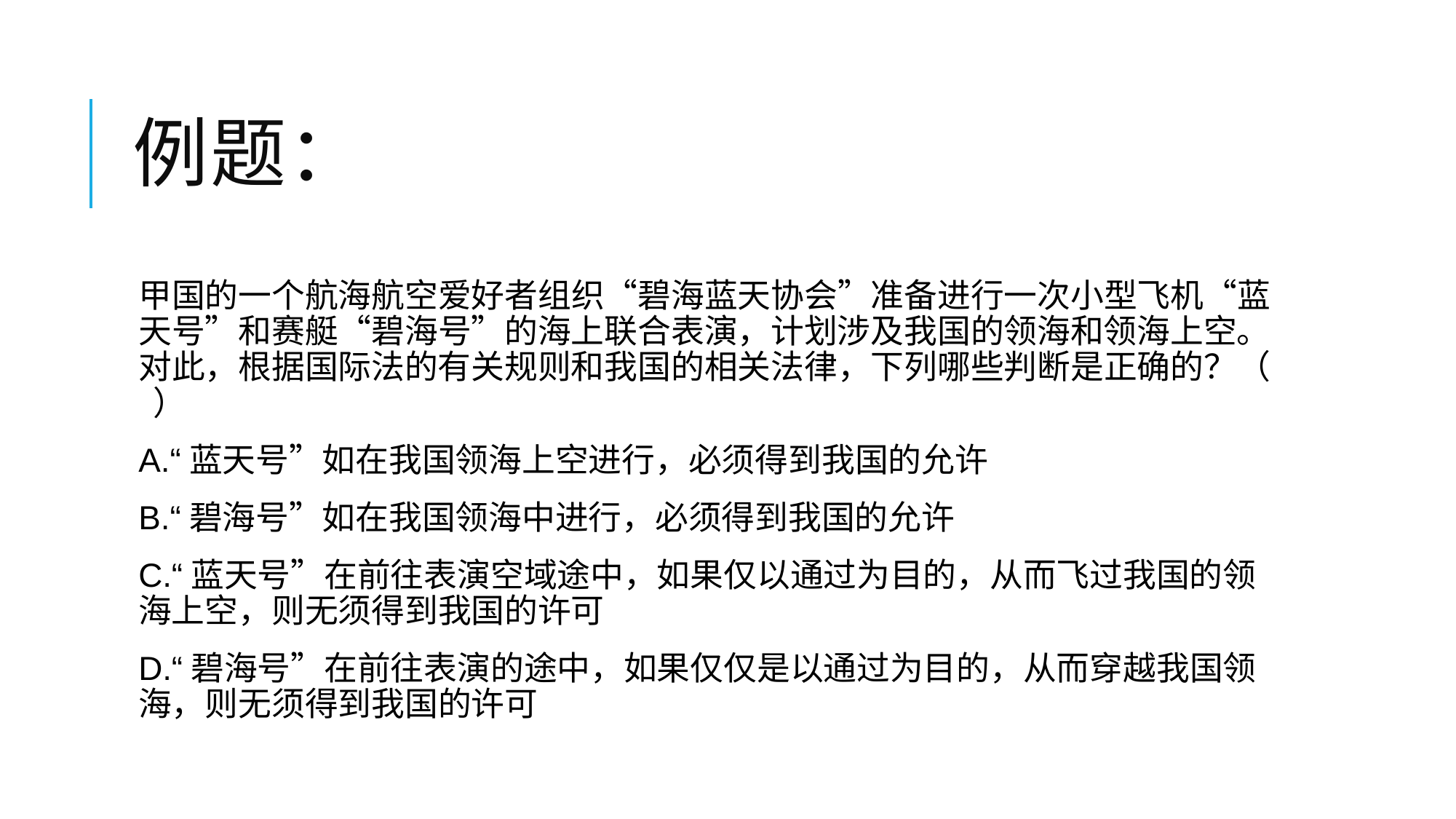

# 例题：
甲国的一个航海航空爱好者组织“碧海蓝天协会”准备进行一次小型飞机“蓝天号”和赛艇“碧海号”的海上联合表演，计划涉及我国的领海和领海上空。对此，根据国际法的有关规则和我国的相关法律，下列哪些判断是正确的？（   ）
A.“蓝天号”如在我国领海上空进行，必须得到我国的允许
B.“碧海号”如在我国领海中进行，必须得到我国的允许
C.“蓝天号”在前往表演空域途中，如果仅以通过为目的，从而飞过我国的领海上空，则无须得到我国的许可
D.“碧海号”在前往表演的途中，如果仅仅是以通过为目的，从而穿越我国领海，则无须得到我国的许可